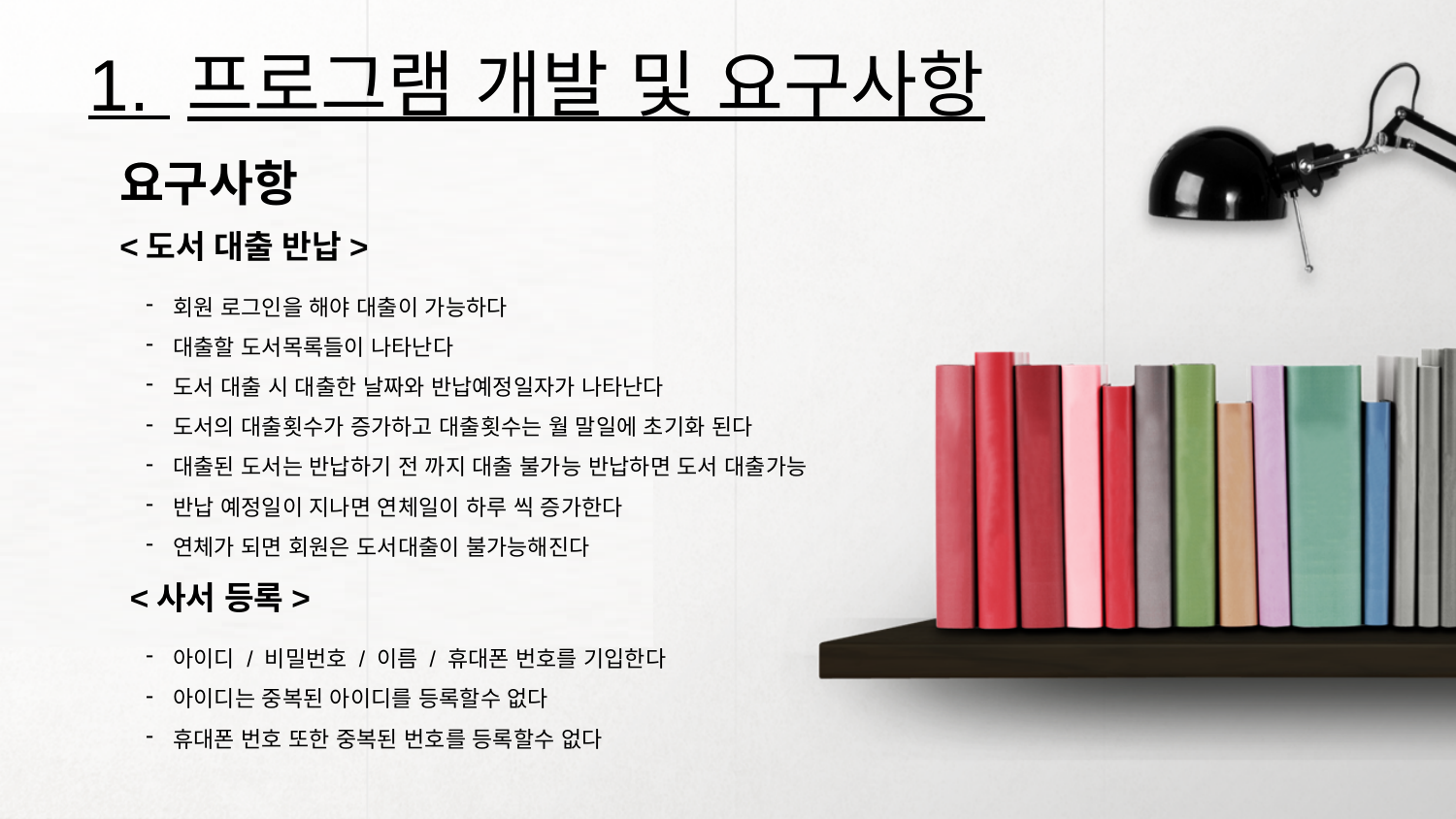

1. 프로그램 개발 및 요구사항
요구사항
<도서 대출 반납>
회원 로그인을 해야 대출이 가능하다
대출할 도서목록들이 나타난다
도서 대출 시 대출한 날짜와 반납예정일자가 나타난다
도서의 대출횟수가 증가하고 대출횟수는 월 말일에 초기화 된다
대출된 도서는 반납하기 전 까지 대출 불가능 반납하면 도서 대출가능
반납 예정일이 지나면 연체일이 하루 씩 증가한다
연체가 되면 회원은 도서대출이 불가능해진다

<사서 등록>
아이디 / 비밀번호 / 이름 / 휴대폰 번호를 기입한다
아이디는 중복된 아이디를 등록할수 없다
휴대폰 번호 또한 중복된 번호를 등록할수 없다